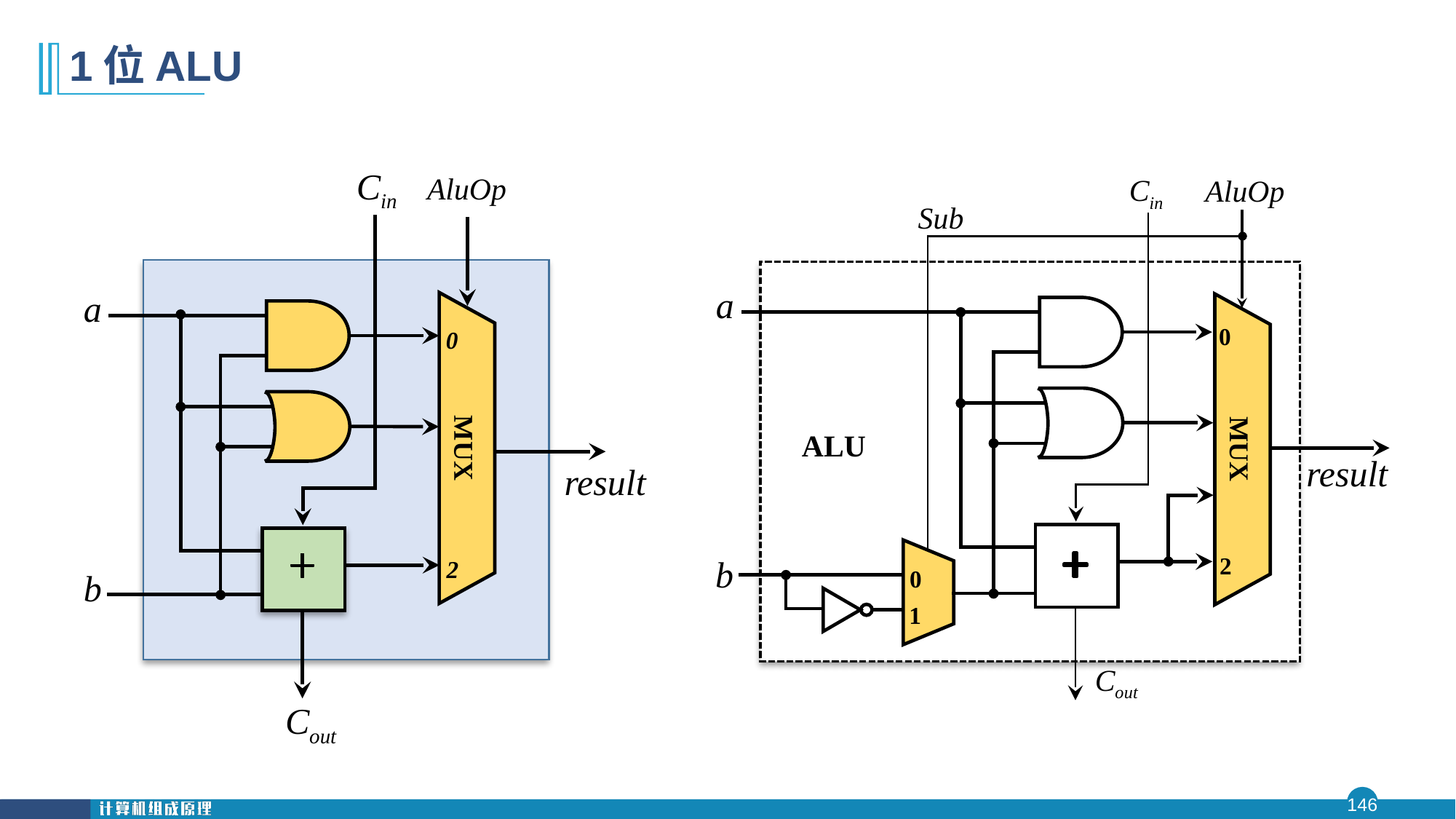

# 1位ALU
Cin
AluOp
Cin
AluOp
Sub
a

b

a

0
0

MUX
ALU
MUX
result
result

2
b
2
0

1
Cout
Cout